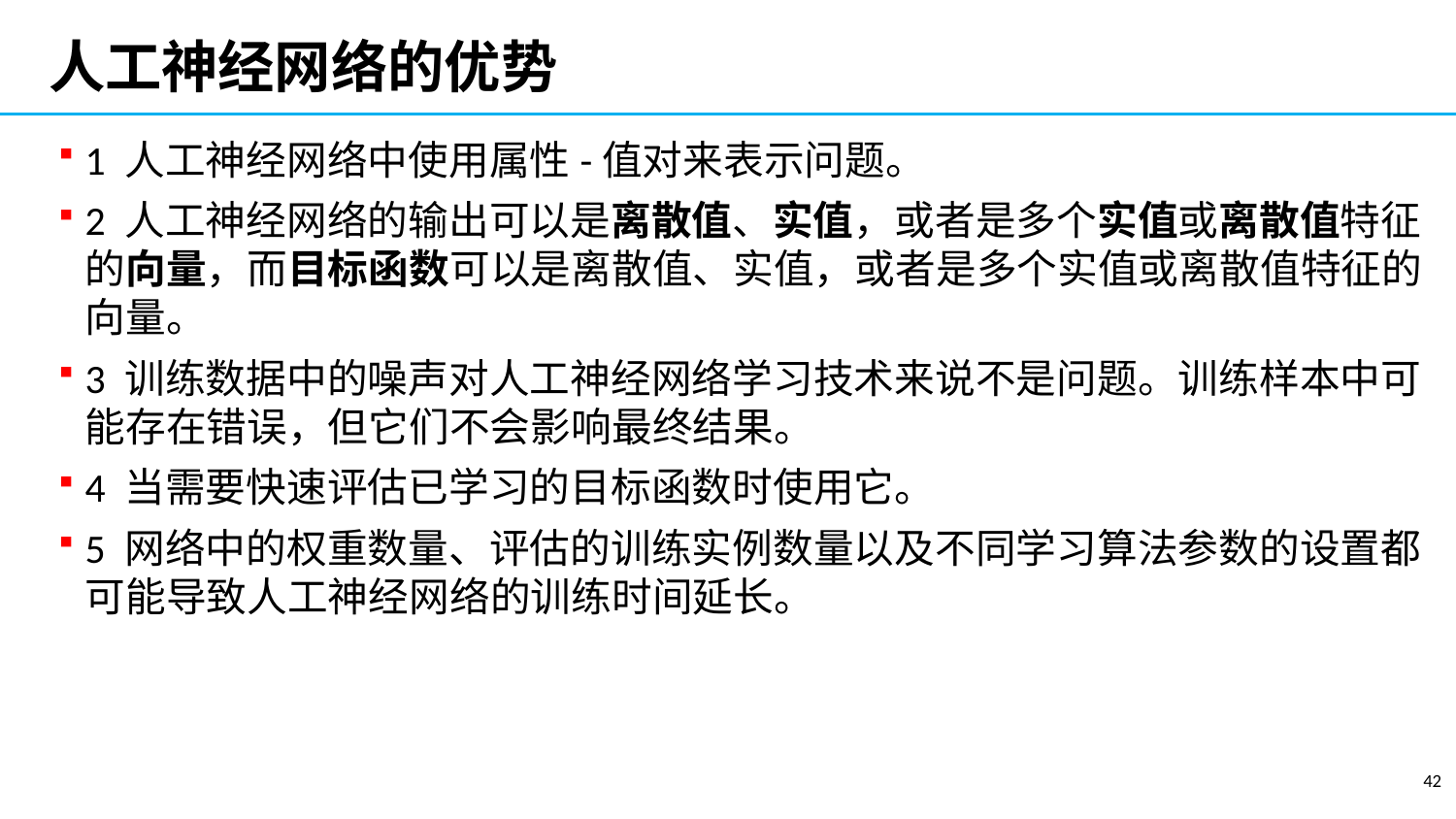

# 人工神经网络的优势
1 人工神经网络中使用属性-值对来表示问题。
2 人工神经网络的输出可以是离散值、实值，或者是多个实值或离散值特征的向量，而目标函数可以是离散值、实值，或者是多个实值或离散值特征的向量。
3 训练数据中的噪声对人工神经网络学习技术来说不是问题。训练样本中可能存在错误，但它们不会影响最终结果。
4 当需要快速评估已学习的目标函数时使用它。
5 网络中的权重数量、评估的训练实例数量以及不同学习算法参数的设置都可能导致人工神经网络的训练时间延长。

42